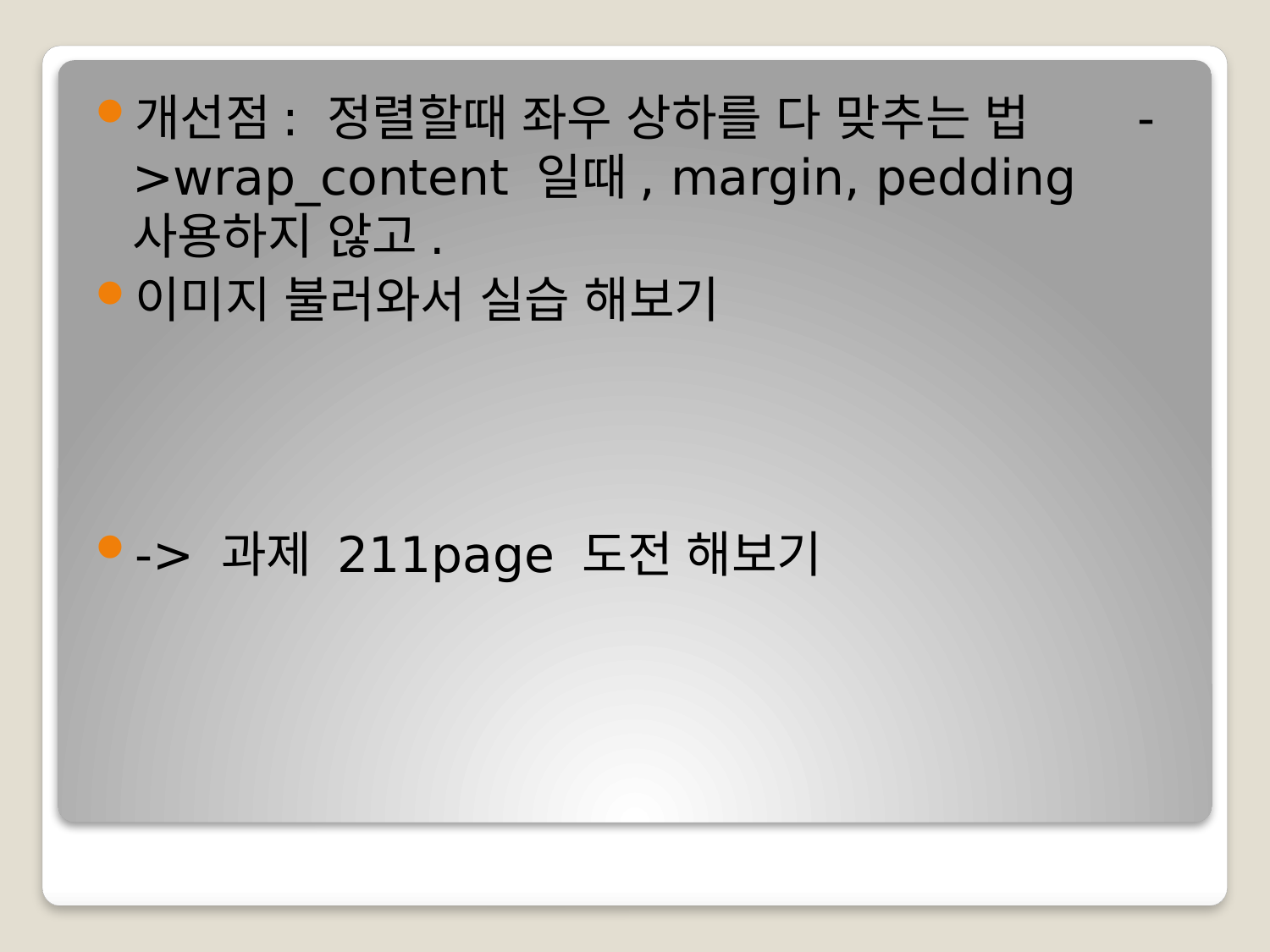

개선점: 정렬할때 좌우 상하를 다 맞추는 법       ->wrap_content 일때, margin, pedding 사용하지 않고.
이미지 불러와서 실습 해보기

-> 과제 211page 도전 해보기